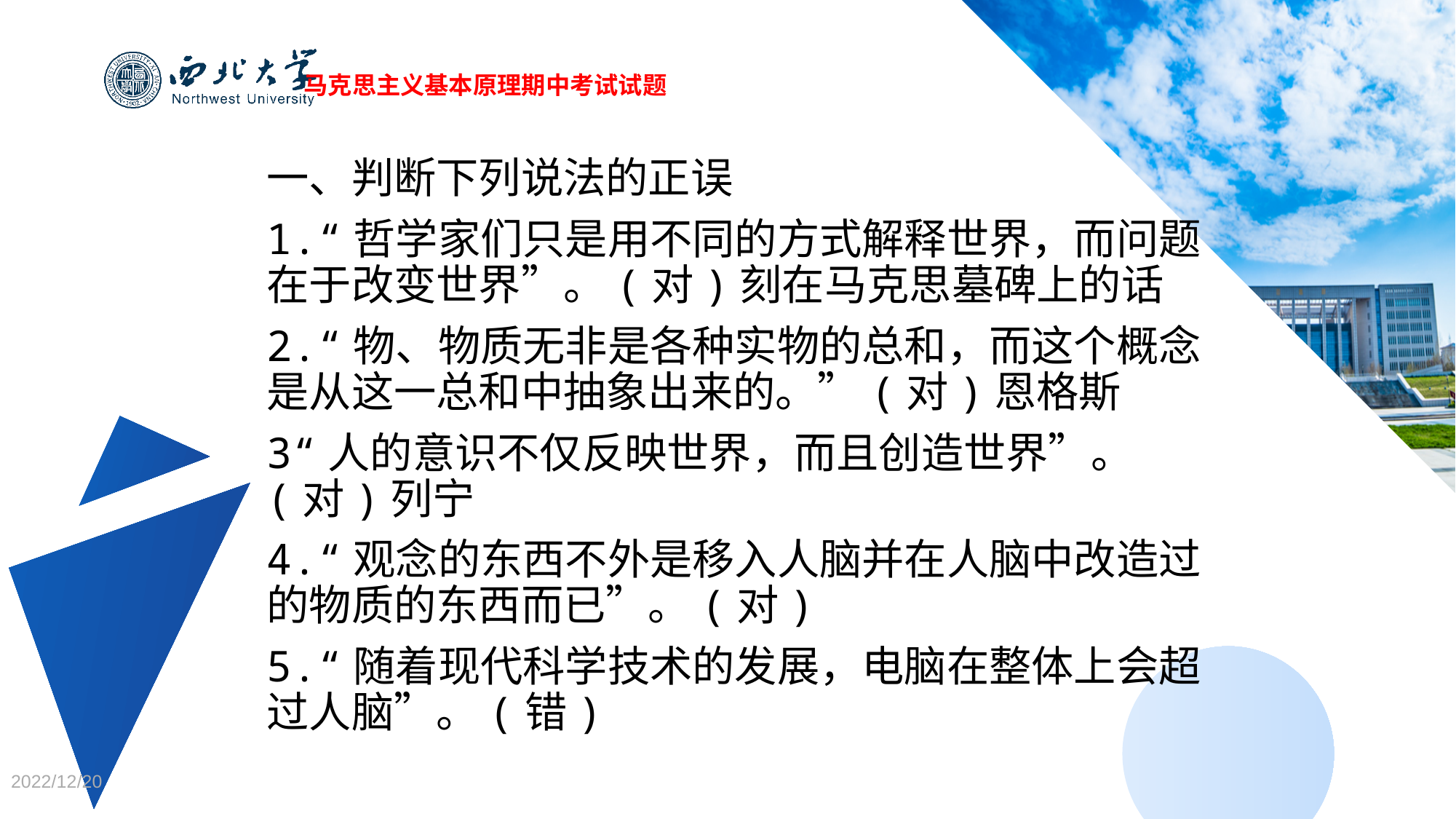

马克思主义基本原理期中考试试题
一、判断下列说法的正误
1.“哲学家们只是用不同的方式解释世界，而问题在于改变世界”。(对)刻在马克思墓碑上的话
2.“物、物质无非是各种实物的总和，而这个概念是从这一总和中抽象出来的。”(对)恩格斯
3“人的意识不仅反映世界，而且创造世界”。(对)列宁
4.“观念的东西不外是移入人脑并在人脑中改造过的物质的东西而已”。(对)
5.“随着现代科学技术的发展，电脑在整体上会超过人脑”。(错)
2022/12/20